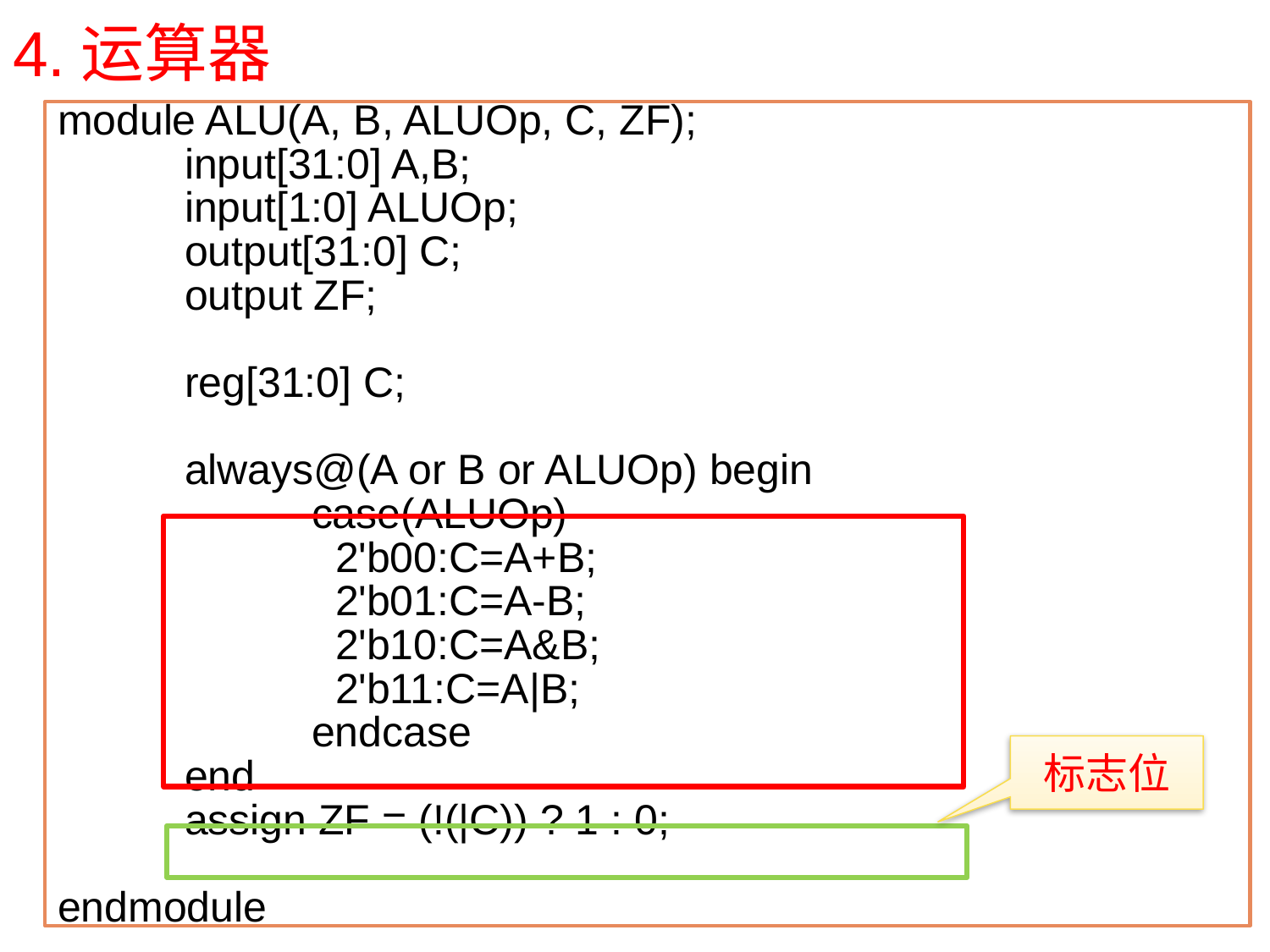

# 4.运算器
module ALU(A, B, ALUOp, C, ZF);
	input[31:0] A,B;
	input[1:0] ALUOp;
	output[31:0] C;
	output ZF;

	reg[31:0] C;

	always@(A or B or ALUOp) begin
 		case(ALUOp)
 		  2'b00:C=A+B;
		  2'b01:C=A-B;
		  2'b10:C=A&B;
		  2'b11:C=A|B;
 		endcase
	end
 	assign ZF = (!(|C)) ? 1 : 0;

endmodule

标志位